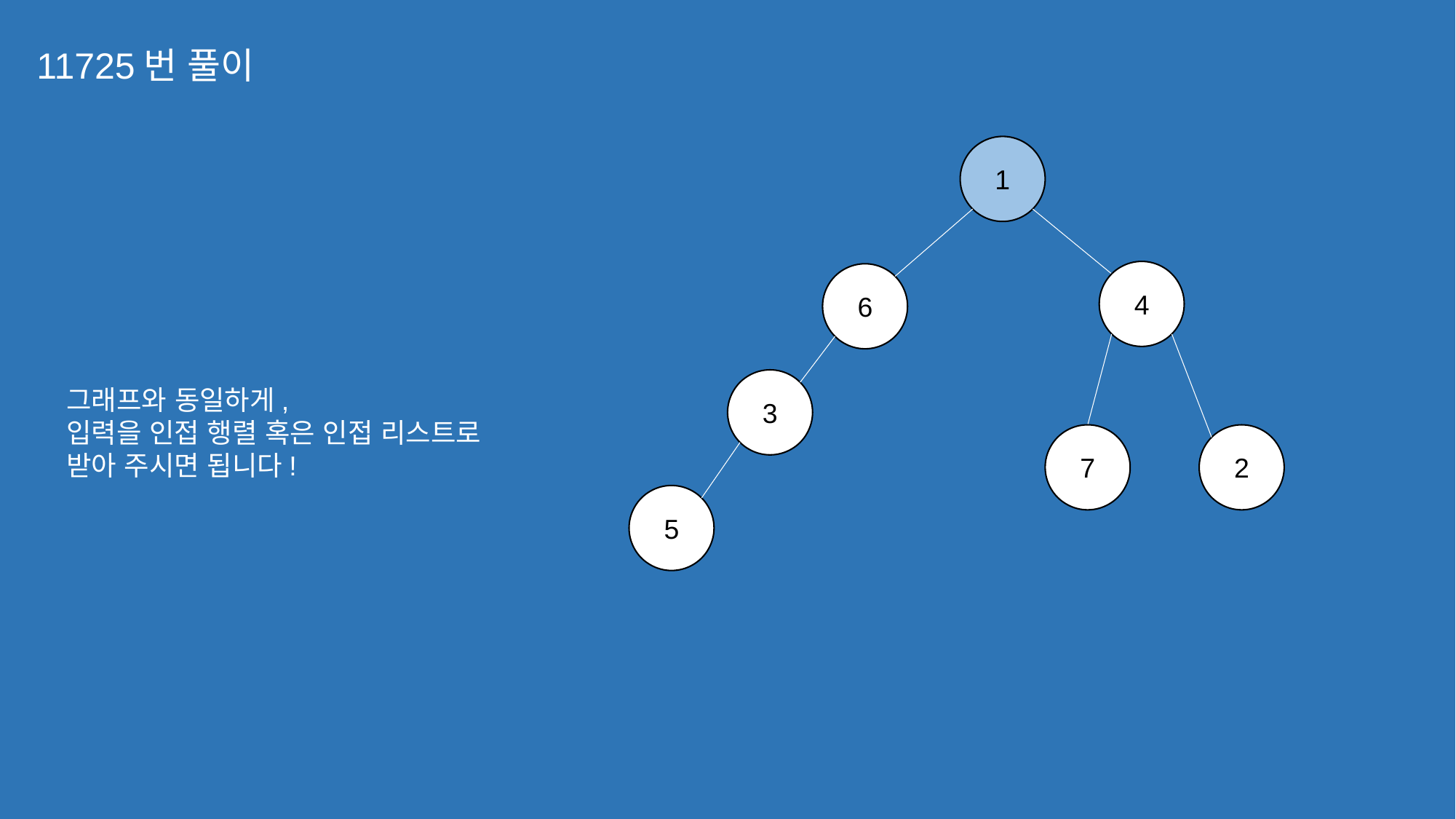

11725번 풀이

1
4
6
3
그래프와 동일하게,
입력을 인접 행렬 혹은 인접 리스트로
받아 주시면 됩니다!

7
2
5